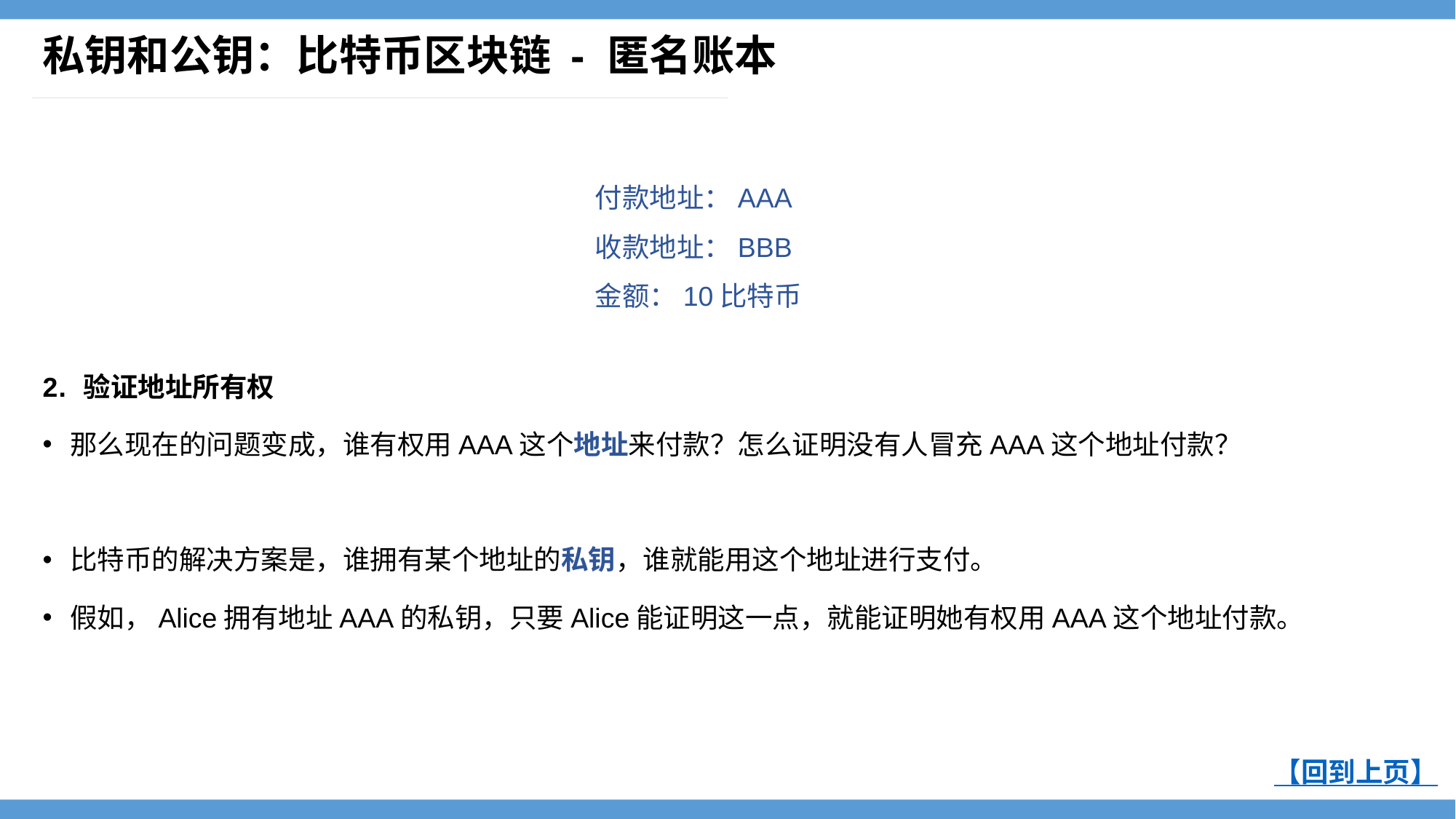

# 私钥和公钥：比特币区块链 - 匿名账本
付款地址：AAA
收款地址：BBB
金额：10比特币
验证地址所有权
那么现在的问题变成，谁有权用AAA这个地址来付款？怎么证明没有人冒充AAA这个地址付款？

比特币的解决方案是，谁拥有某个地址的私钥，谁就能用这个地址进行支付。
假如，Alice拥有地址AAA的私钥，只要Alice能证明这一点，就能证明她有权用AAA这个地址付款。
【回到上页】